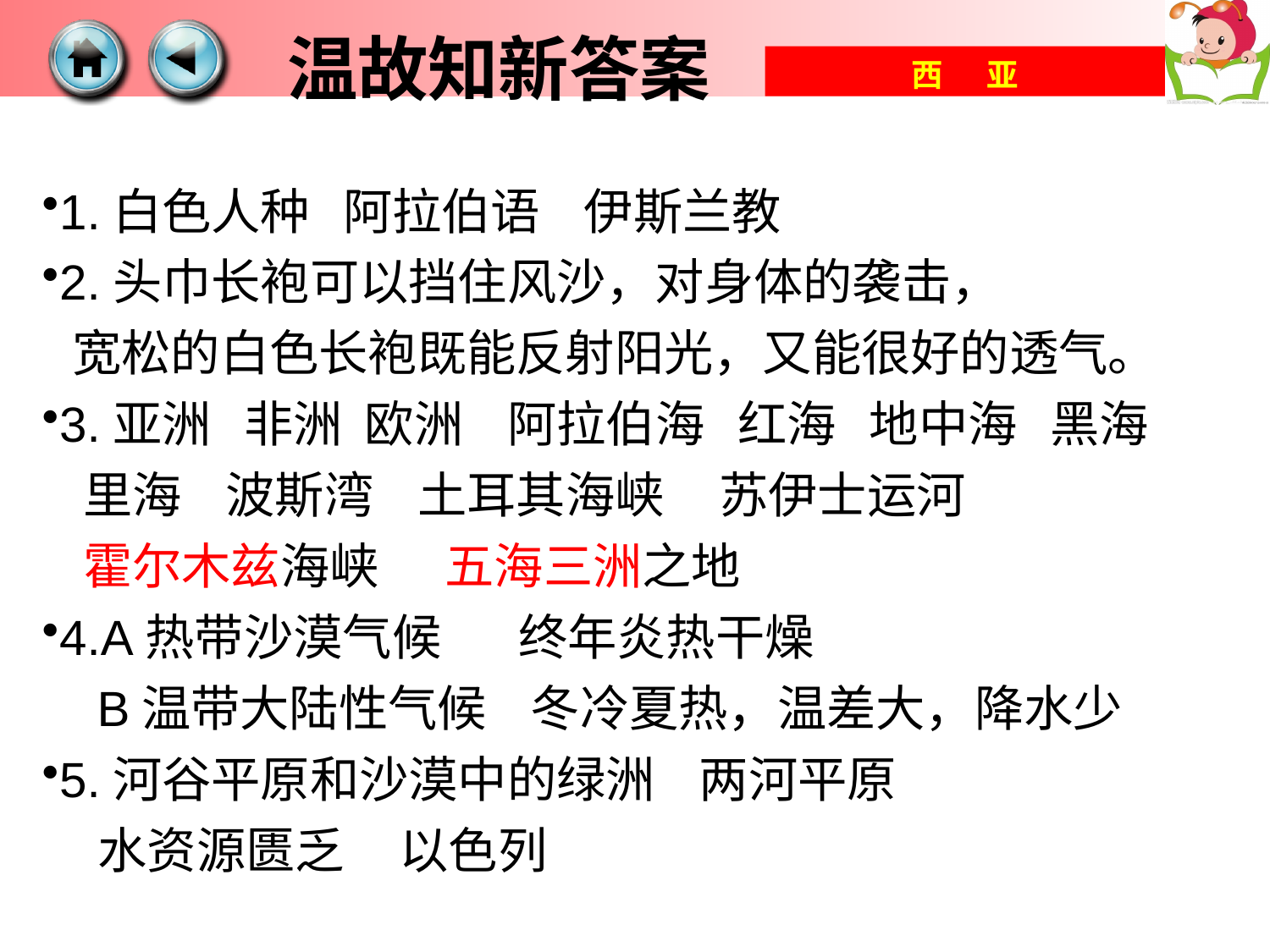

# 温故知新答案
1.白色人种   阿拉伯语    伊斯兰教
2.头巾长袍可以挡住风沙，对身体的袭击，
      宽松的白色长袍既能反射阳光，又能很好的透气。
3.亚洲   非洲  欧洲    阿拉伯海   红海   地中海   黑海
       里海    波斯湾    土耳其海峡     苏伊士运河
       霍尔木兹海峡      五海三洲之地
4.A热带沙漠气候       终年炎热干燥
    B温带大陆性气候    冬冷夏热，温差大，降水少
5.河谷平原和沙漠中的绿洲    两河平原
    水资源匮乏     以色列